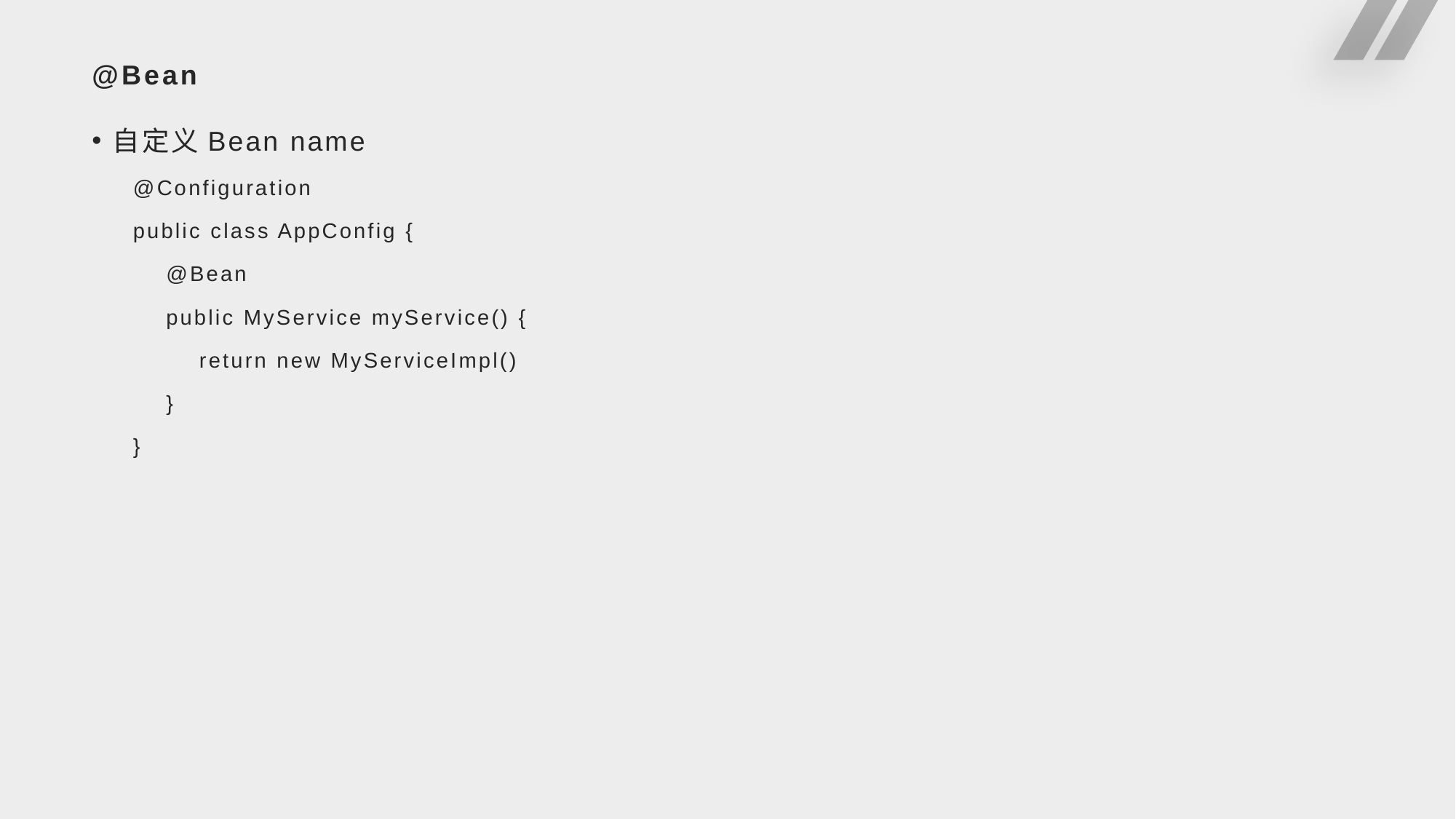

# @Bean
自定义Bean name
@Configuration
public class AppConfig {
    @Bean
    public MyService myService() {
        return new MyServiceImpl()
    }
}